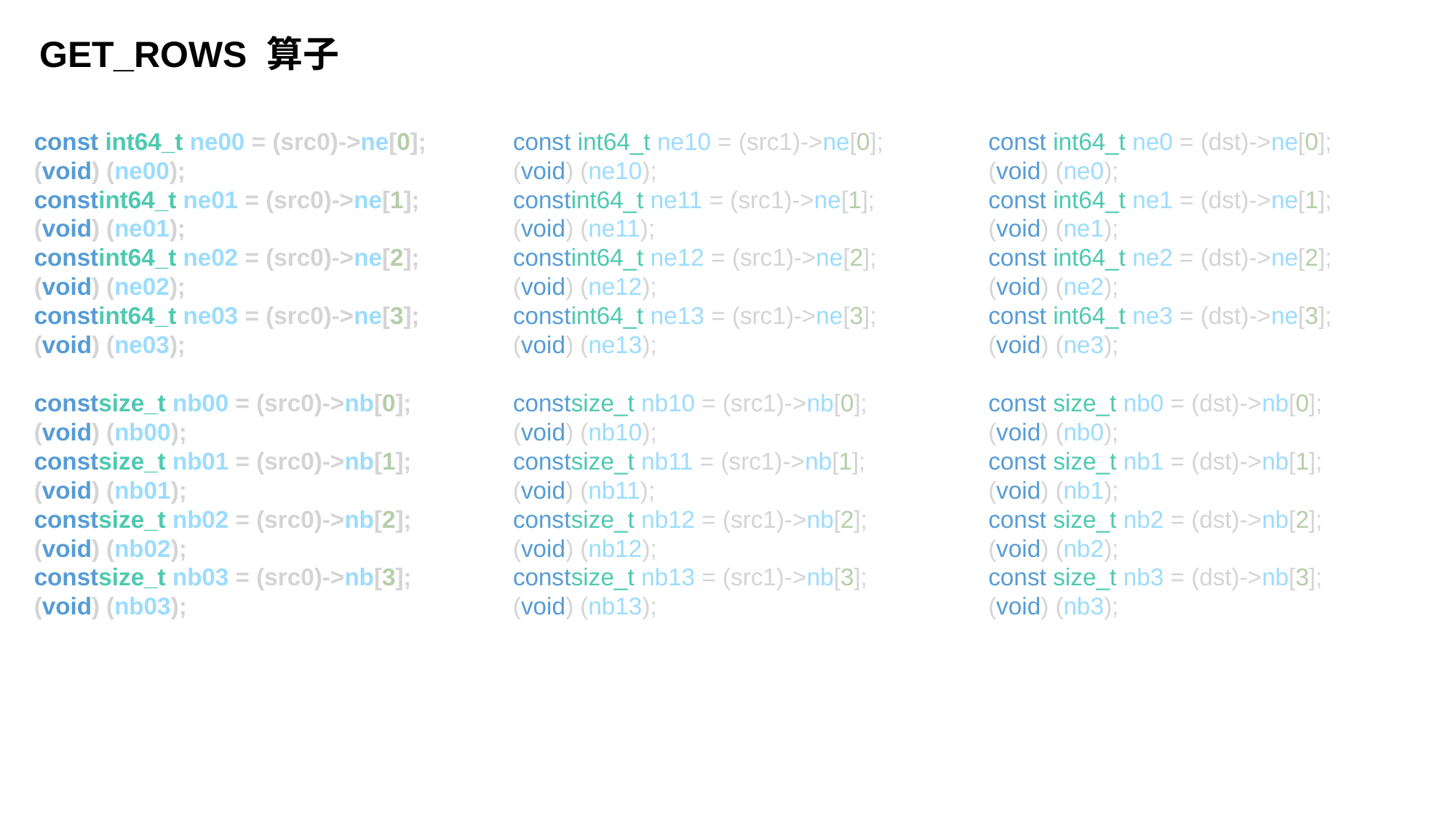

GET_ROWS 算子
    const int64_t ne00 = (src0)->ne[0];
    (void) (ne00);
    constint64_t ne01 = (src0)->ne[1];
    (void) (ne01);
    constint64_t ne02 = (src0)->ne[2];
    (void) (ne02);
    constint64_t ne03 = (src0)->ne[3];
    (void) (ne03);

    constsize_t nb00 = (src0)->nb[0];
    (void) (nb00);
    constsize_t nb01 = (src0)->nb[1];
    (void) (nb01);
    constsize_t nb02 = (src0)->nb[2];
    (void) (nb02);
    constsize_t nb03 = (src0)->nb[3];
    (void) (nb03);
    const int64_t ne10 = (src1)->ne[0];
    (void) (ne10);
    constint64_t ne11 = (src1)->ne[1];
    (void) (ne11);
    constint64_t ne12 = (src1)->ne[2];
    (void) (ne12);
    constint64_t ne13 = (src1)->ne[3];
    (void) (ne13);

    constsize_t nb10 = (src1)->nb[0];
    (void) (nb10);
    constsize_t nb11 = (src1)->nb[1];
    (void) (nb11);
    constsize_t nb12 = (src1)->nb[2];
    (void) (nb12);
    constsize_t nb13 = (src1)->nb[3];
    (void) (nb13);
 const int64_t ne0 = (dst)->ne[0];
 (void) (ne0);
 const int64_t ne1 = (dst)->ne[1];
 (void) (ne1);
 const int64_t ne2 = (dst)->ne[2];
 (void) (ne2);
 const int64_t ne3 = (dst)->ne[3];
 (void) (ne3);

 const size_t nb0 = (dst)->nb[0];
 (void) (nb0);
 const size_t nb1 = (dst)->nb[1];
 (void) (nb1);
 const size_t nb2 = (dst)->nb[2];
 (void) (nb2);
 const size_t nb3 = (dst)->nb[3];
 (void) (nb3);